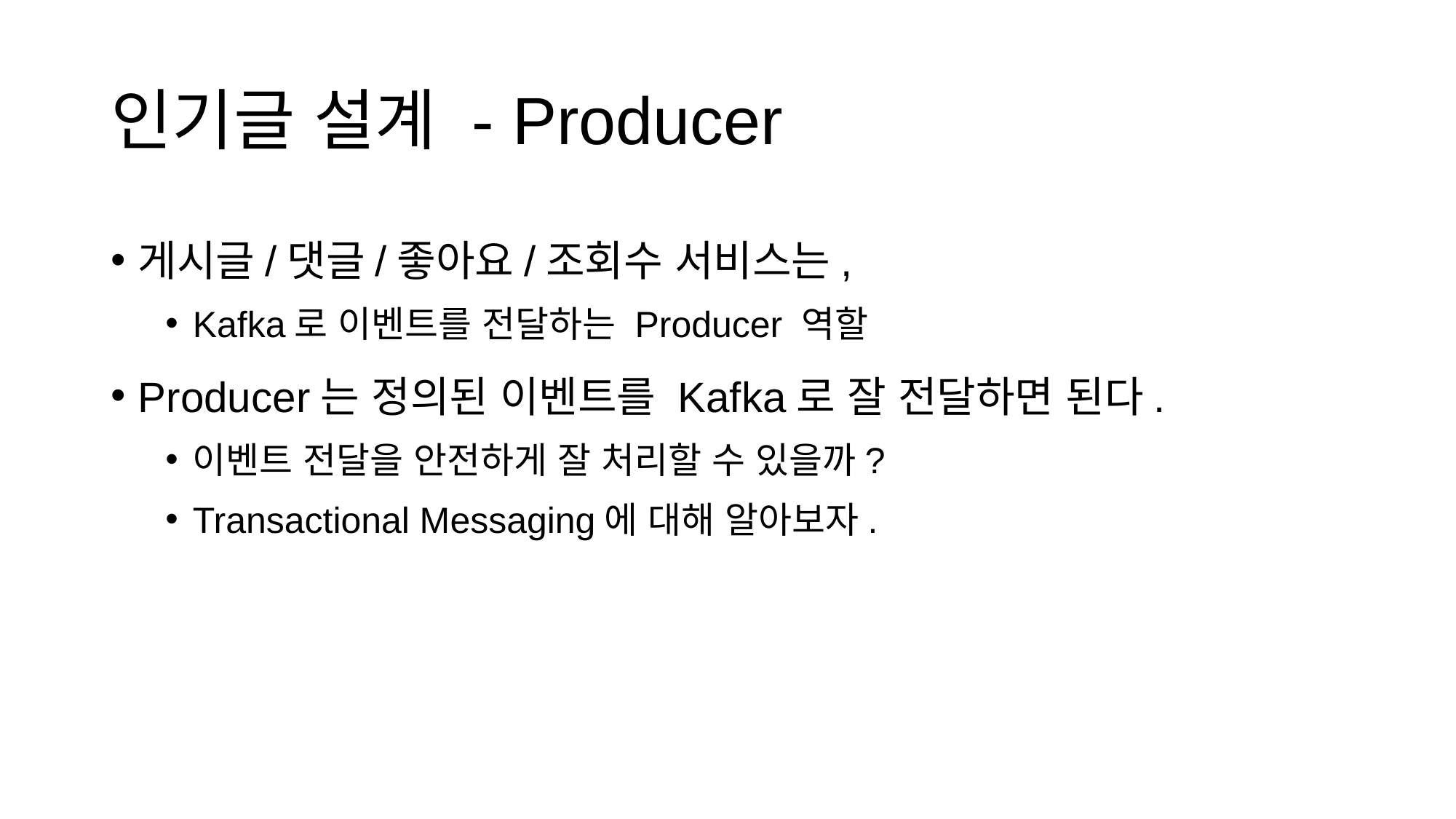

# 인기글 설계 - Producer
게시글/댓글/좋아요/조회수 서비스는,
Kafka로 이벤트를 전달하는 Producer 역할
Producer는 정의된 이벤트를 Kafka로 잘 전달하면 된다.
이벤트 전달을 안전하게 잘 처리할 수 있을까?
Transactional Messaging에 대해 알아보자.